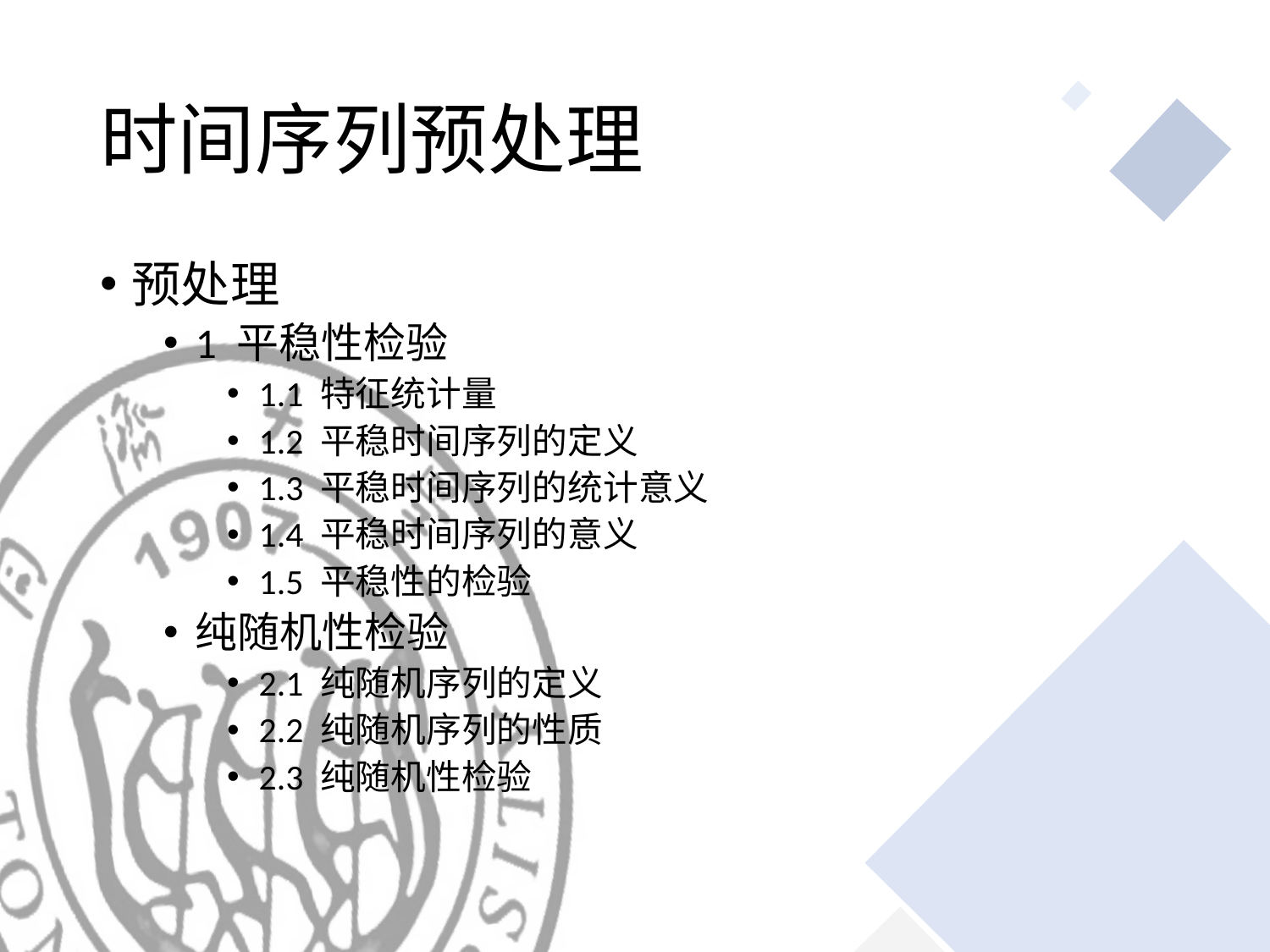

# 时间序列预处理
预处理
1 平稳性检验
1.1 特征统计量
1.2 平稳时间序列的定义
1.3 平稳时间序列的统计意义
1.4 平稳时间序列的意义
1.5 平稳性的检验
纯随机性检验
2.1 纯随机序列的定义
2.2 纯随机序列的性质
2.3 纯随机性检验